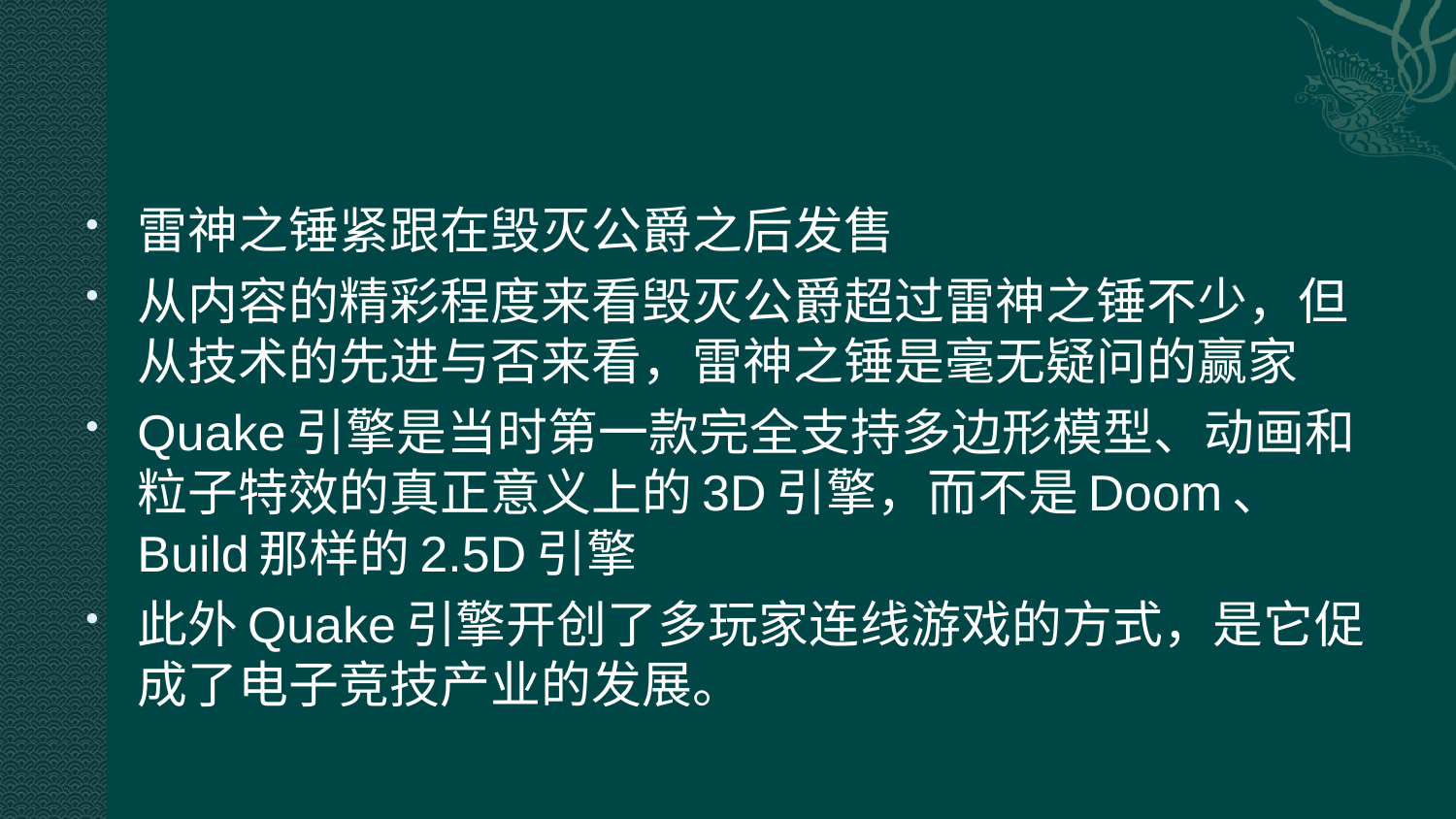

#
雷神之锤紧跟在毁灭公爵之后发售
从内容的精彩程度来看毁灭公爵超过雷神之锤不少，但从技术的先进与否来看，雷神之锤是毫无疑问的赢家
Quake引擎是当时第一款完全支持多边形模型、动画和粒子特效的真正意义上的3D引擎，而不是Doom、 Build那样的2.5D引擎
此外Quake引擎开创了多玩家连线游戏的方式，是它促成了电子竞技产业的发展。